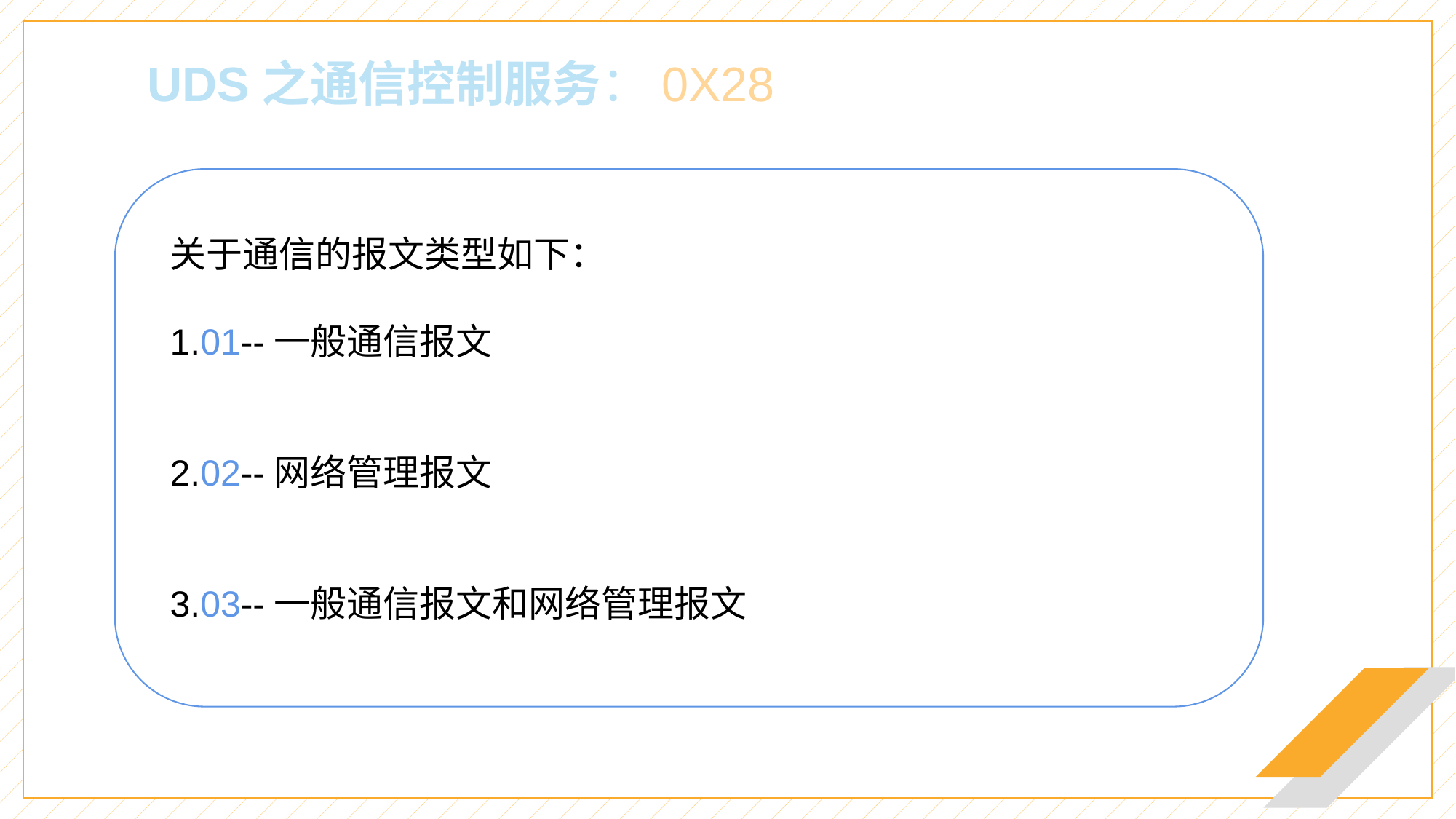

UDS之通信控制服务：0X28

关于通信的报文类型如下：

1.01--一般通信报文

2.02--网络管理报文

3.03--一般通信报文和网络管理报文